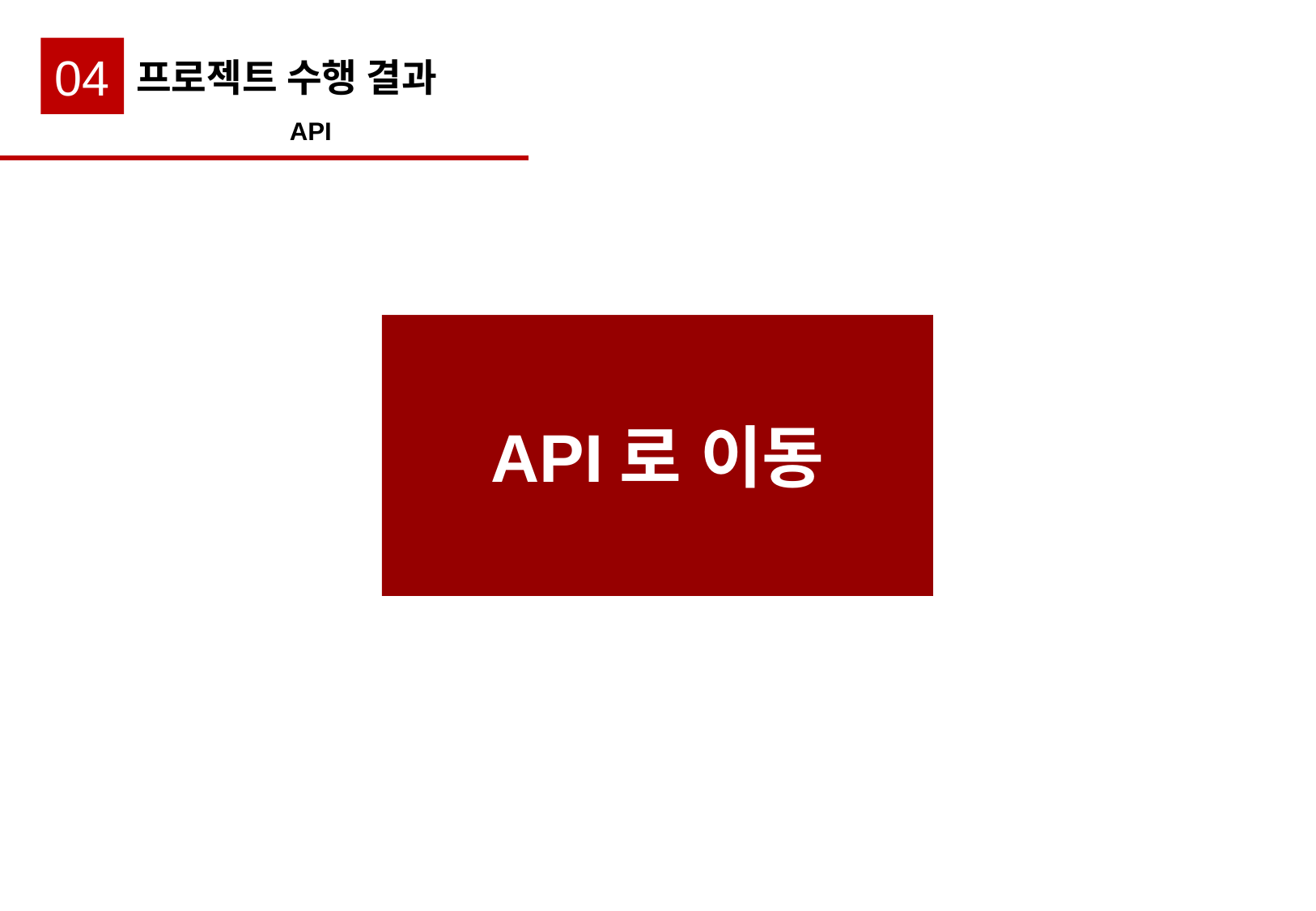

04
프로젝트 수행 결과
API
API로 이동